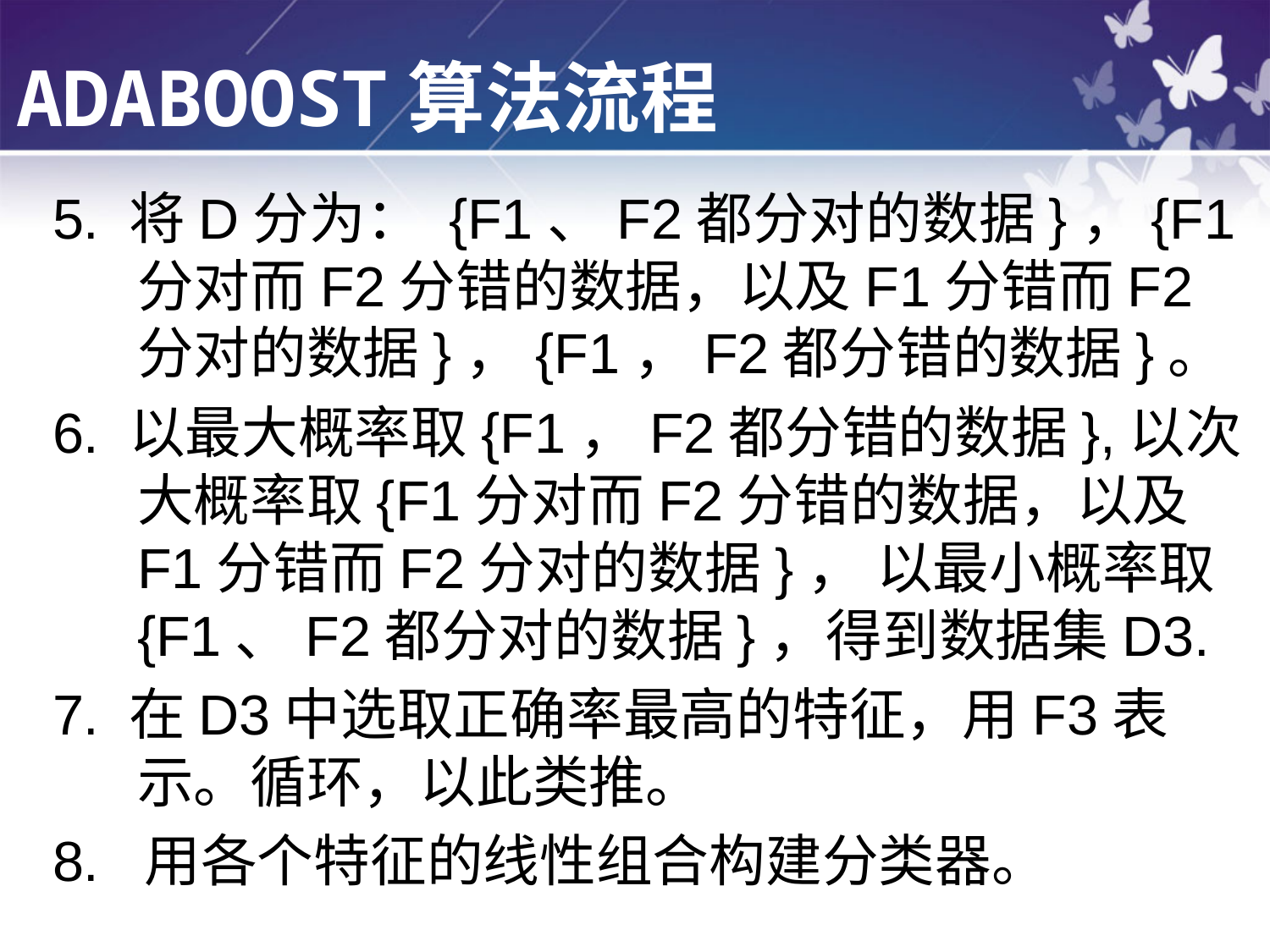

AdaBoosT算法流程
5. 将D分为： {F1、F2都分对的数据}，{F1分对而F2分错的数据，以及F1分错而F2分对的数据}，{F1，F2都分错的数据}。
6. 以最大概率取{F1，F2都分错的数据},以次大概率取{F1分对而F2分错的数据，以及F1分错而F2分对的数据}， 以最小概率取{F1、F2都分对的数据}，得到数据集D3.
7. 在D3中选取正确率最高的特征，用F3表示。循环，以此类推。
8.  用各个特征的线性组合构建分类器。